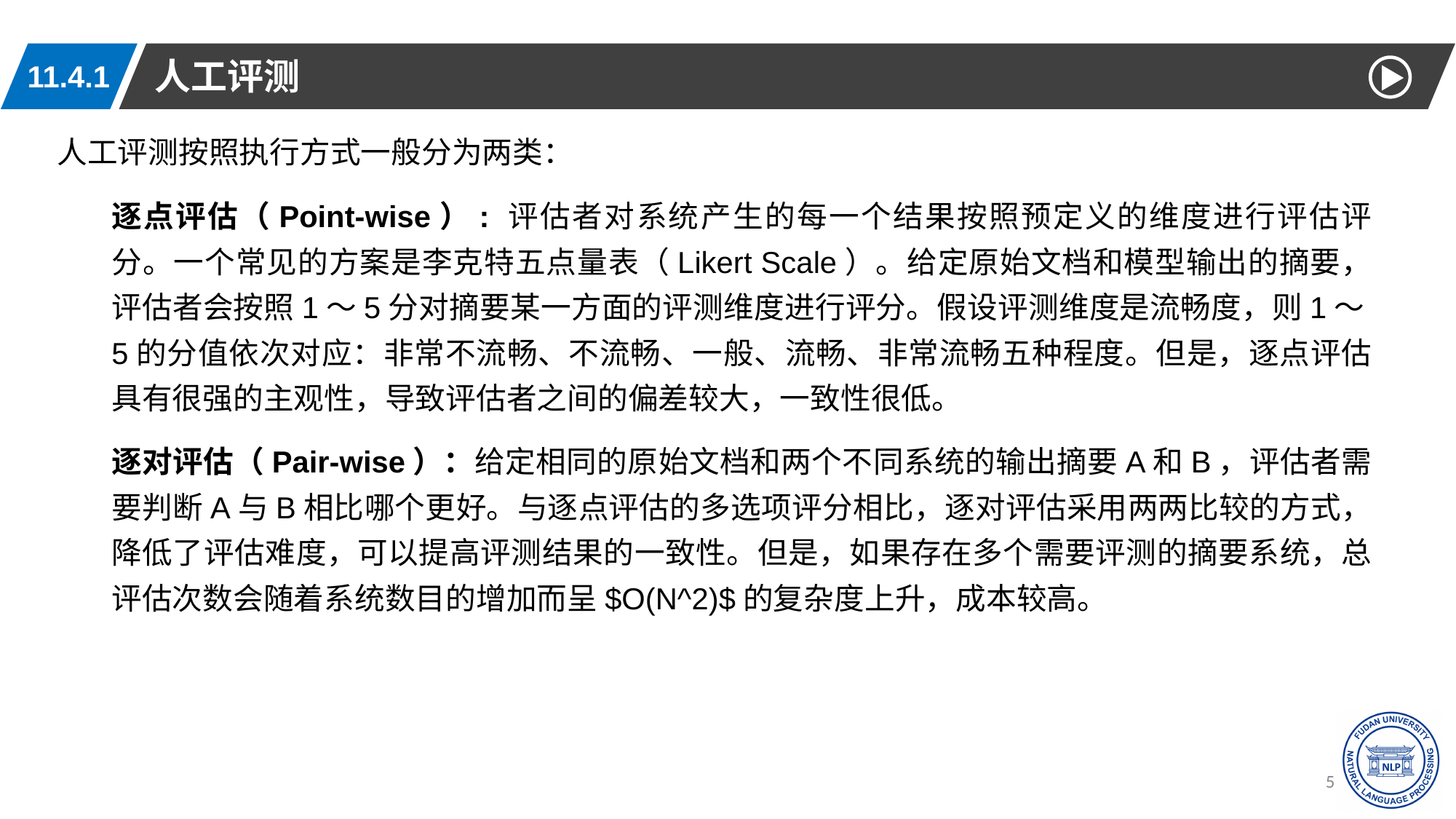

人工评测
11.4.1

人工评测按照执行方式一般分为两类：
逐点评估（Point-wise）: 评估者对系统产生的每一个结果按照预定义的维度进行评估评分。一个常见的方案是李克特五点量表（Likert Scale）。给定原始文档和模型输出的摘要，评估者会按照1～5分对摘要某一方面的评测维度进行评分。假设评测维度是流畅度，则1～5的分值依次对应：非常不流畅、不流畅、一般、流畅、非常流畅五种程度。但是，逐点评估具有很强的主观性，导致评估者之间的偏差较大，一致性很低。
逐对评估（Pair-wise）：给定相同的原始文档和两个不同系统的输出摘要A和B，评估者需要判断A与B相比哪个更好。与逐点评估的多选项评分相比，逐对评估采用两两比较的方式，降低了评估难度，可以提高评测结果的一致性。但是，如果存在多个需要评测的摘要系统，总评估次数会随着系统数目的增加而呈$O(N^2)$的复杂度上升，成本较高。
59